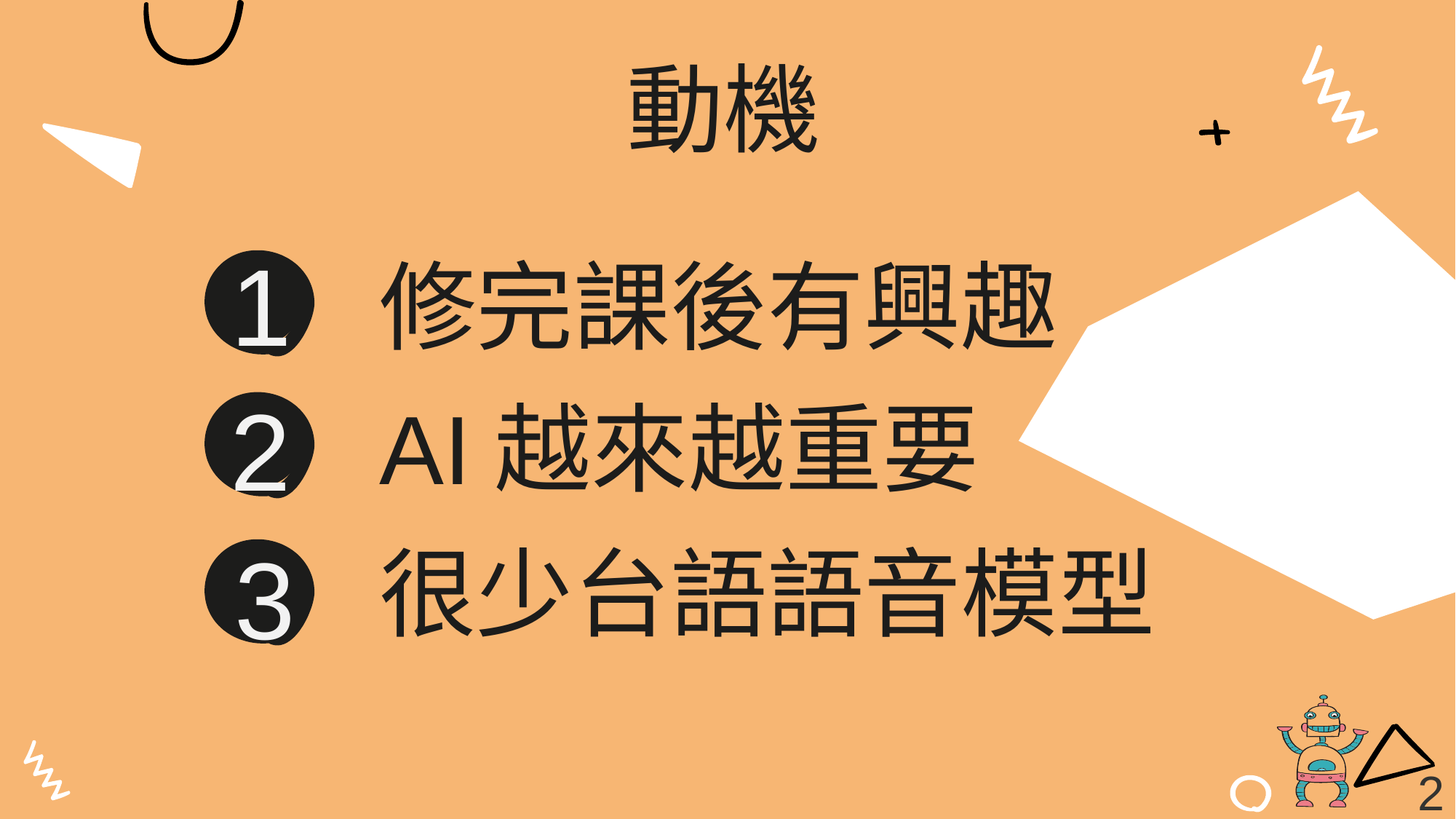

動機

修完課後有興趣

1
AI越來越重要

2
很少台語語音模型

3

2